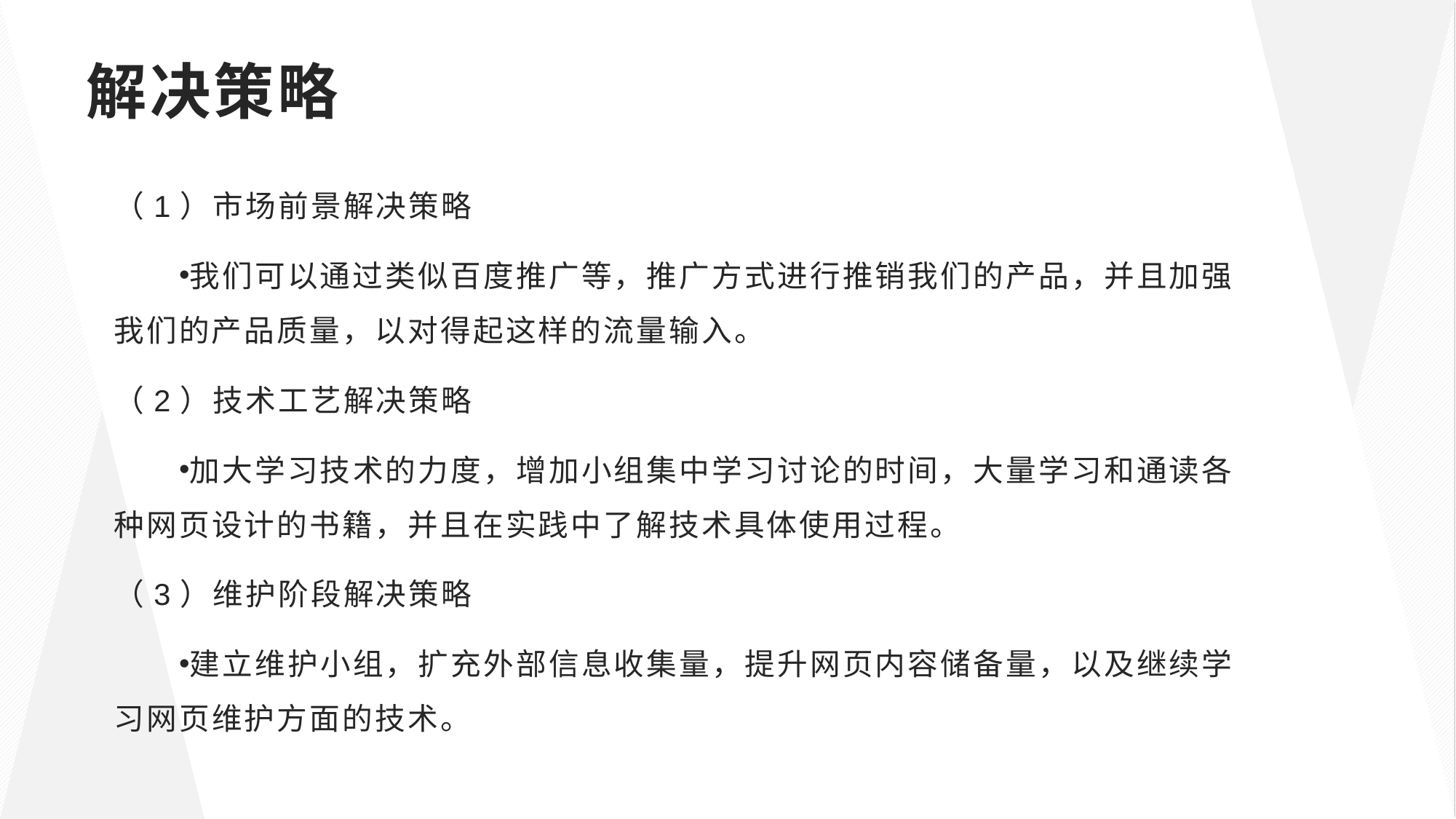

# 解决策略
（1）市场前景解决策略
我们可以通过类似百度推广等，推广方式进行推销我们的产品，并且加强我们的产品质量，以对得起这样的流量输入。
（2）技术工艺解决策略
加大学习技术的力度，增加小组集中学习讨论的时间，大量学习和通读各种网页设计的书籍，并且在实践中了解技术具体使用过程。
（3）维护阶段解决策略
建立维护小组，扩充外部信息收集量，提升网页内容储备量，以及继续学习网页维护方面的技术。